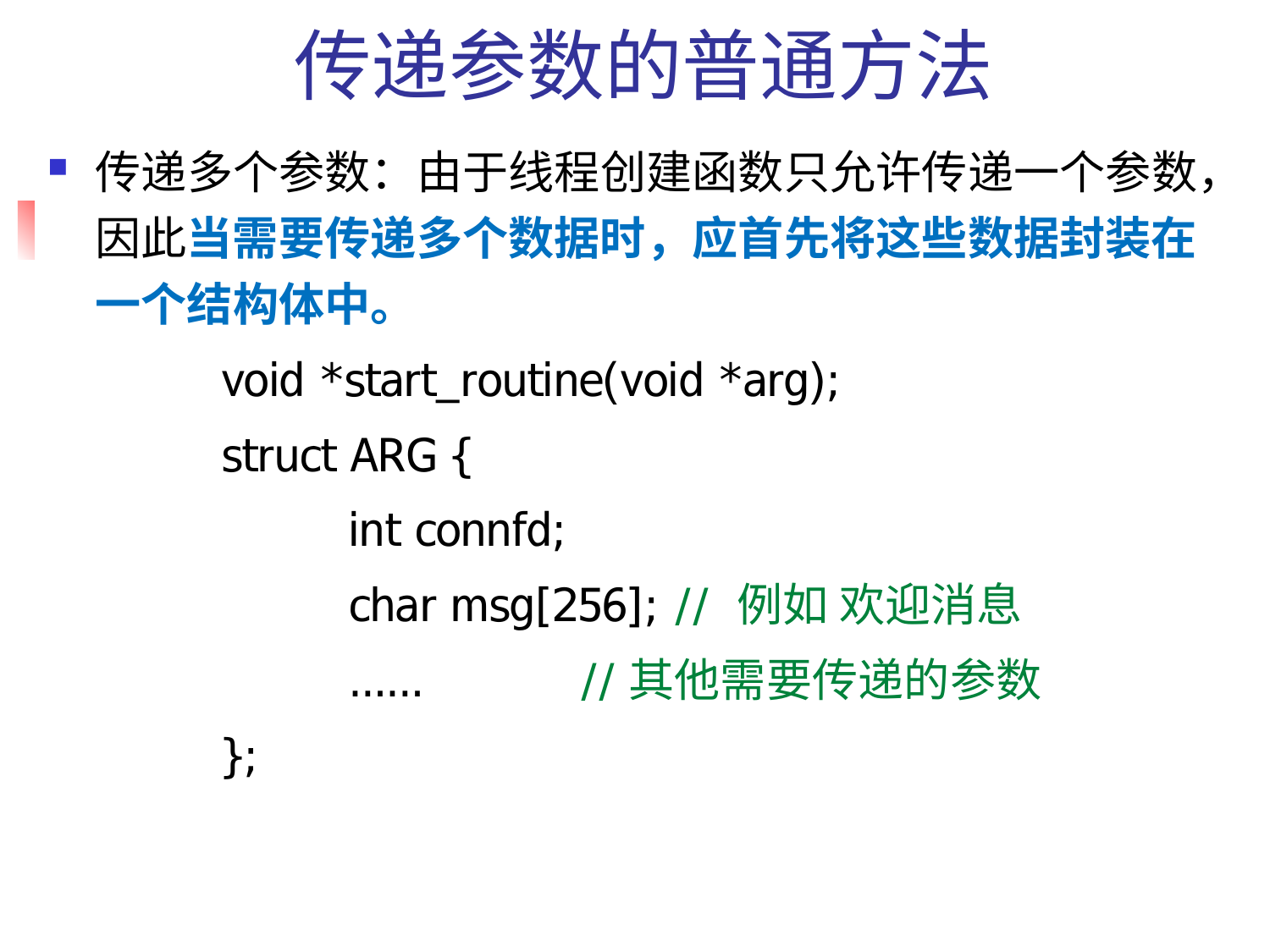

# 传递参数的普通方法
传递多个参数：由于线程创建函数只允许传递一个参数，因此当需要传递多个数据时，应首先将这些数据封装在一个结构体中。
		void *start_routine(void *arg);
		struct ARG {
			int connfd;
			char msg[256]; // 例如 欢迎消息
			……           //其他需要传递的参数
		};